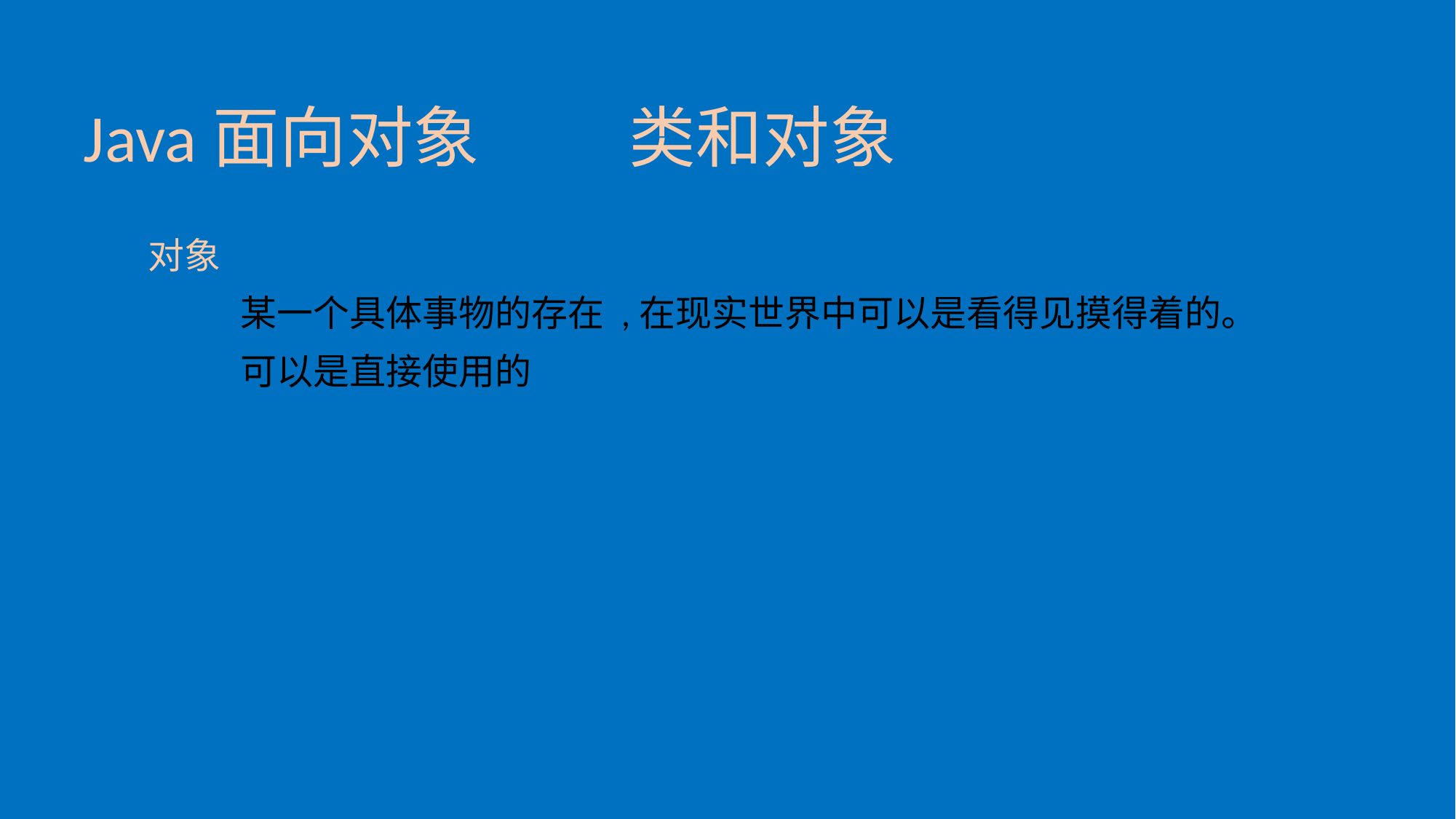

# Java面向对象		类和对象
 对象
	某一个具体事物的存在 ,在现实世界中可以是看得见摸得着的。
	可以是直接使用的